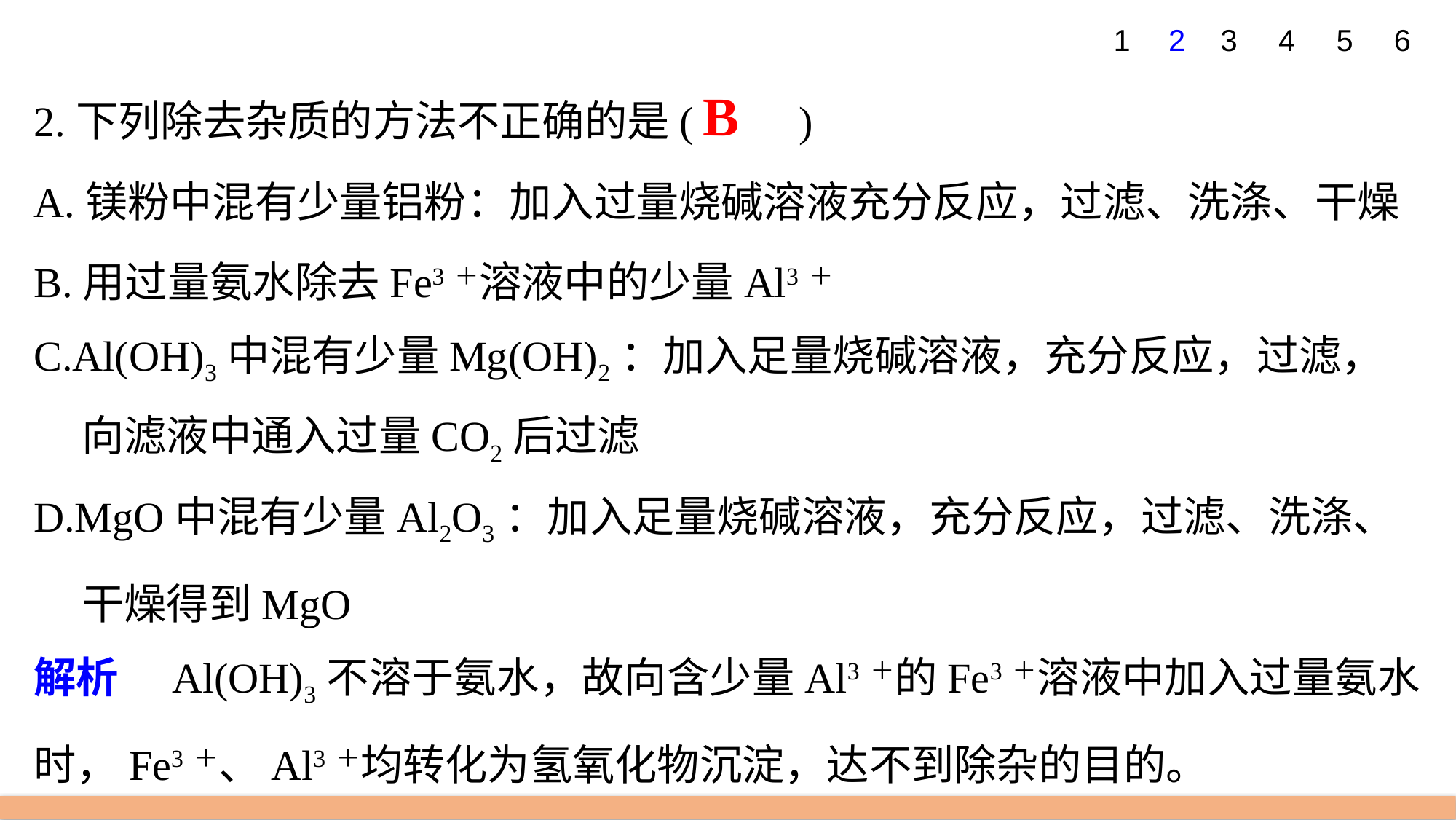

1
2
3
4
5
6
2.下列除去杂质的方法不正确的是(　　)
A.镁粉中混有少量铝粉：加入过量烧碱溶液充分反应，过滤、洗涤、干燥
B.用过量氨水除去Fe3＋溶液中的少量Al3＋
C.Al(OH)3中混有少量Mg(OH)2：加入足量烧碱溶液，充分反应，过滤，
    向滤液中通入过量CO2后过滤
D.MgO中混有少量Al2O3：加入足量烧碱溶液，充分反应，过滤、洗涤、
    干燥得到MgO
解析　Al(OH)3不溶于氨水，故向含少量Al3＋的Fe3＋溶液中加入过量氨水时，Fe3＋、Al3＋均转化为氢氧化物沉淀，达不到除杂的目的。
B